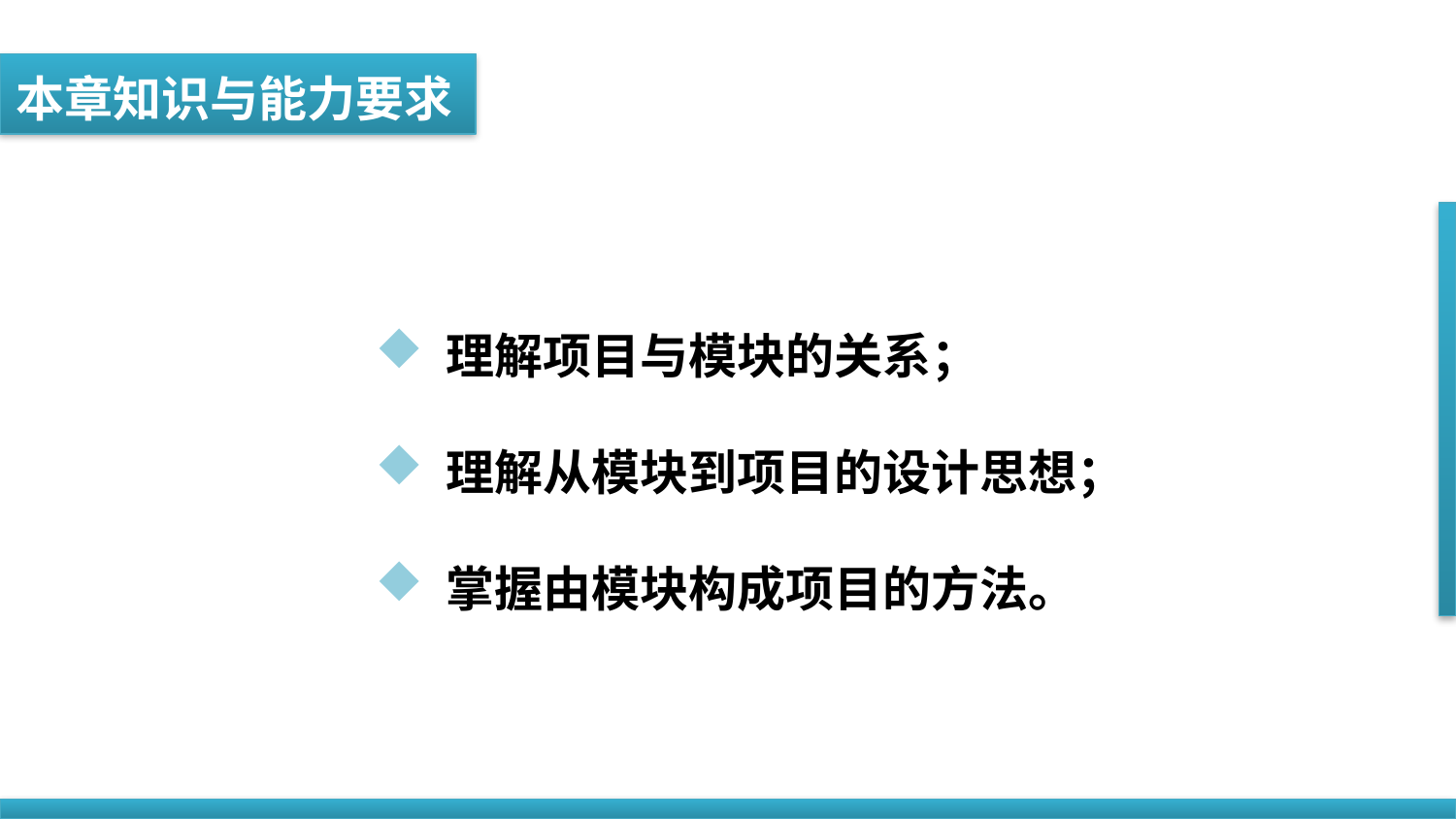

本章知识与能力要求
理解项目与模块的关系；
理解从模块到项目的设计思想；
掌握由模块构成项目的方法。